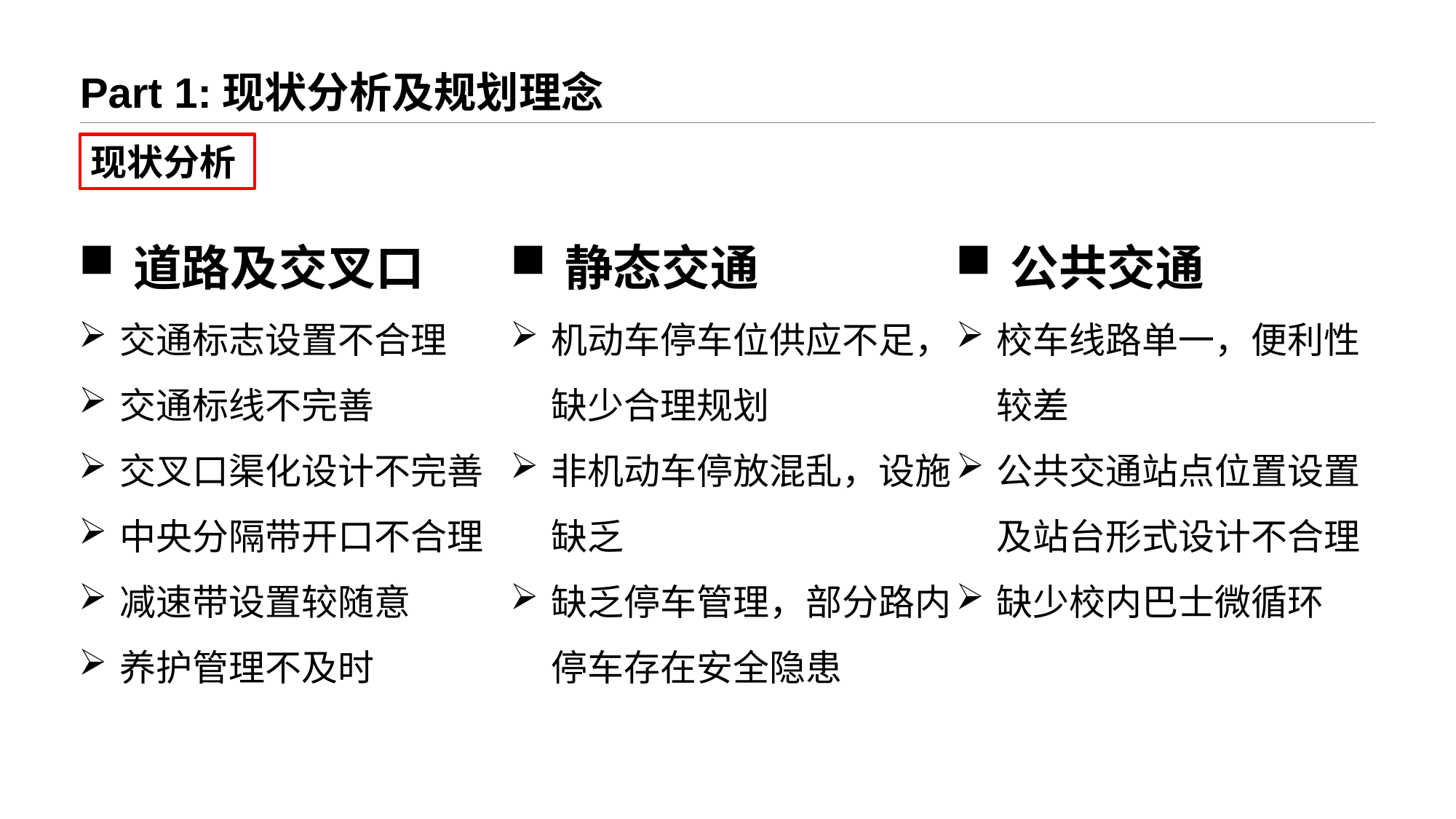

Part 1:现状分析及规划理念
现状分析
道路及交叉口
交通标志设置不合理
交通标线不完善
交叉口渠化设计不完善
中央分隔带开口不合理
减速带设置较随意
养护管理不及时
静态交通
机动车停车位供应不足，缺少合理规划
非机动车停放混乱，设施缺乏
缺乏停车管理，部分路内停车存在安全隐患
公共交通
校车线路单一，便利性较差
公共交通站点位置设置及站台形式设计不合理
缺少校内巴士微循环

此部分内容作为文字排版占位显示
 （建议使用主题字体）
标题文本预